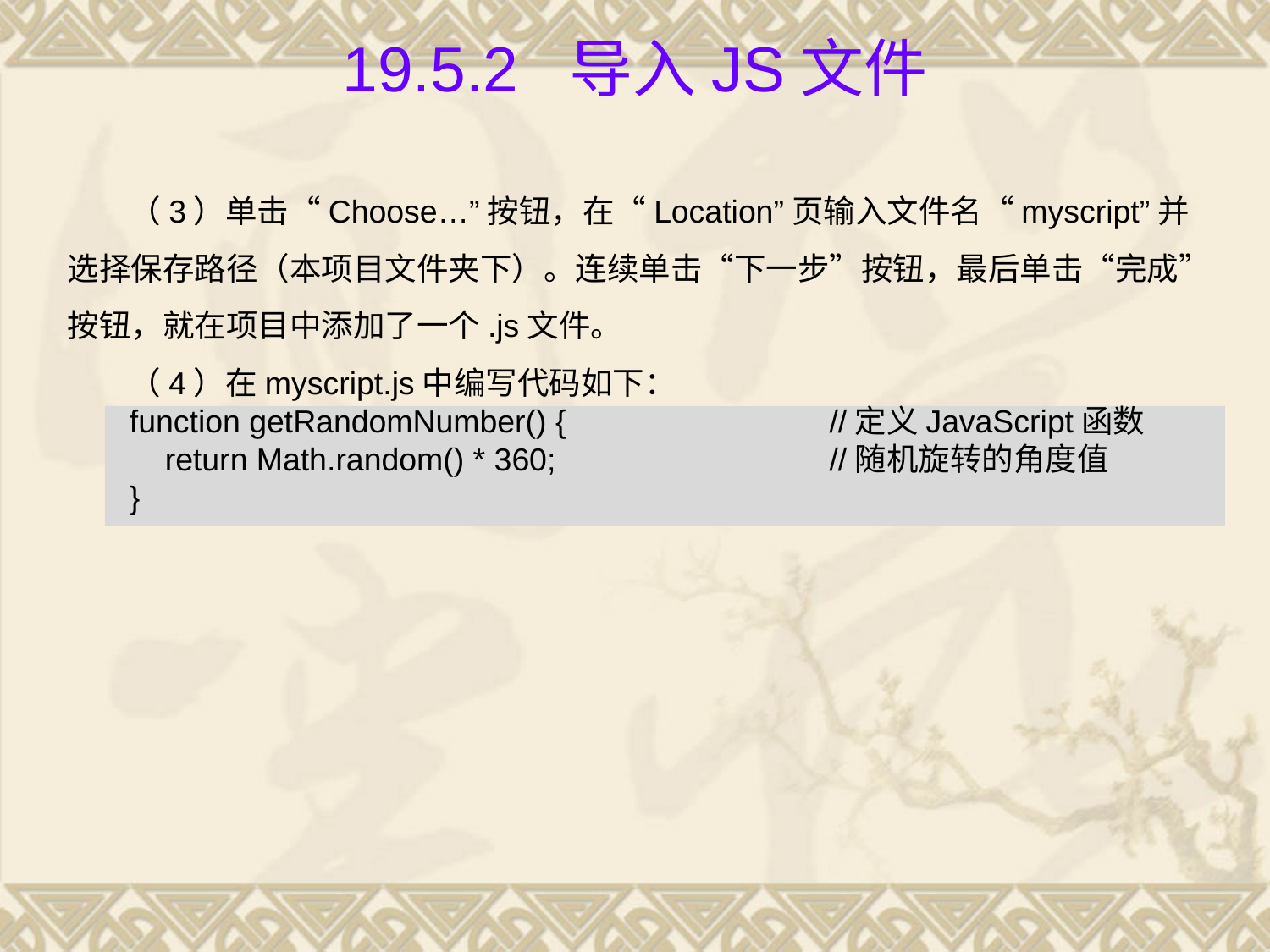

# 19.5.2  导入JS文件
（3）单击“Choose…”按钮，在“Location”页输入文件名“myscript”并选择保存路径（本项目文件夹下）。连续单击“下一步”按钮，最后单击“完成”按钮，就在项目中添加了一个.js文件。
（4）在myscript.js中编写代码如下：
function getRandomNumber() {			//定义JavaScript函数
    return Math.random() * 360;			//随机旋转的角度值
}